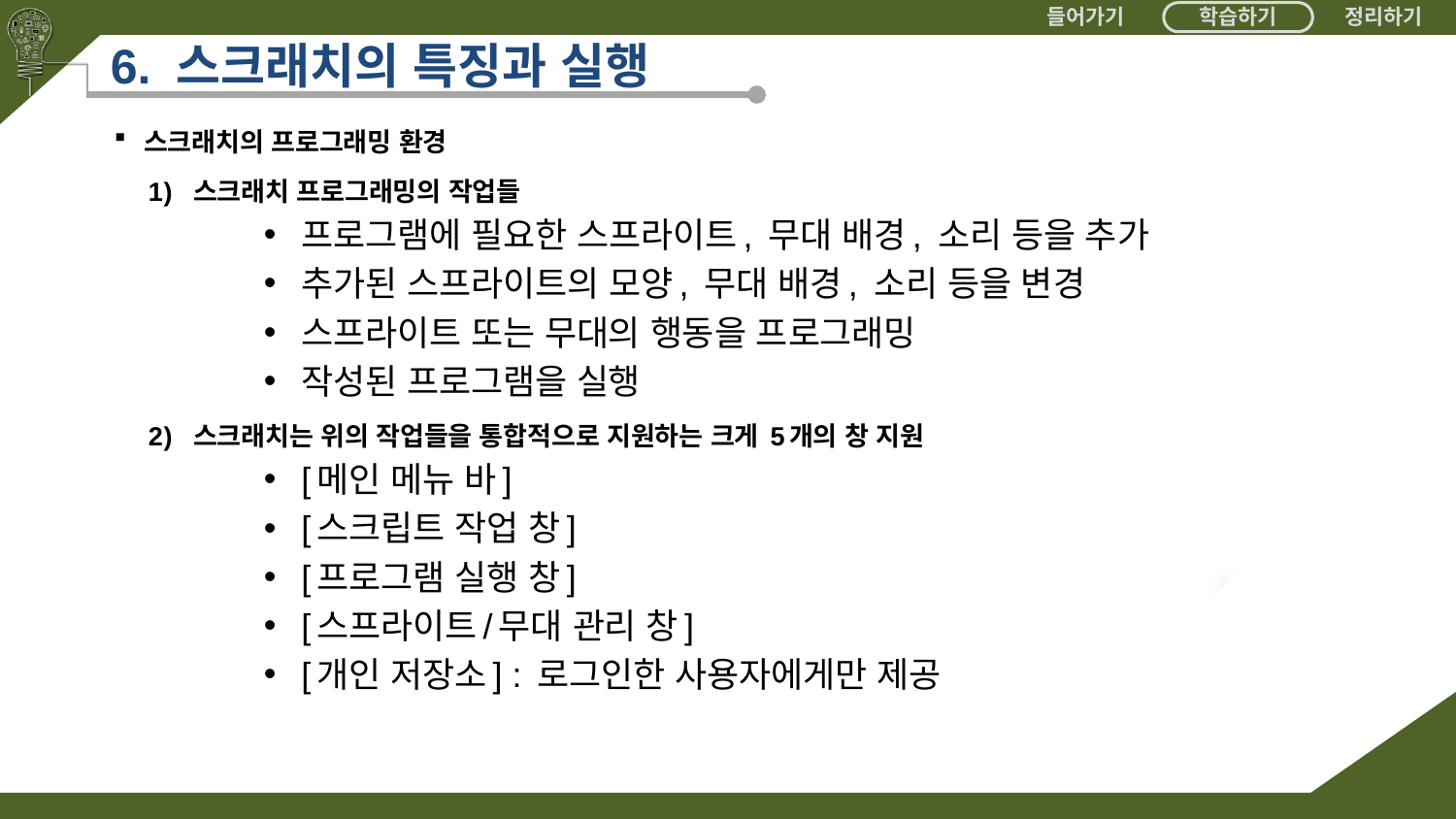

# 6. 스크래치의 특징과 실행
스크래치의 프로그래밍 환경
스크래치 프로그래밍의 작업들
프로그램에 필요한 스프라이트, 무대 배경, 소리 등을 추가
추가된 스프라이트의 모양, 무대 배경, 소리 등을 변경
스프라이트 또는 무대의 행동을 프로그래밍
작성된 프로그램을 실행
스크래치는 위의 작업들을 통합적으로 지원하는 크게 5개의 창 지원
[메인 메뉴 바]
[스크립트 작업 창]
[프로그램 실행 창]
[스프라이트/무대 관리 창]
[개인 저장소] : 로그인한 사용자에게만 제공